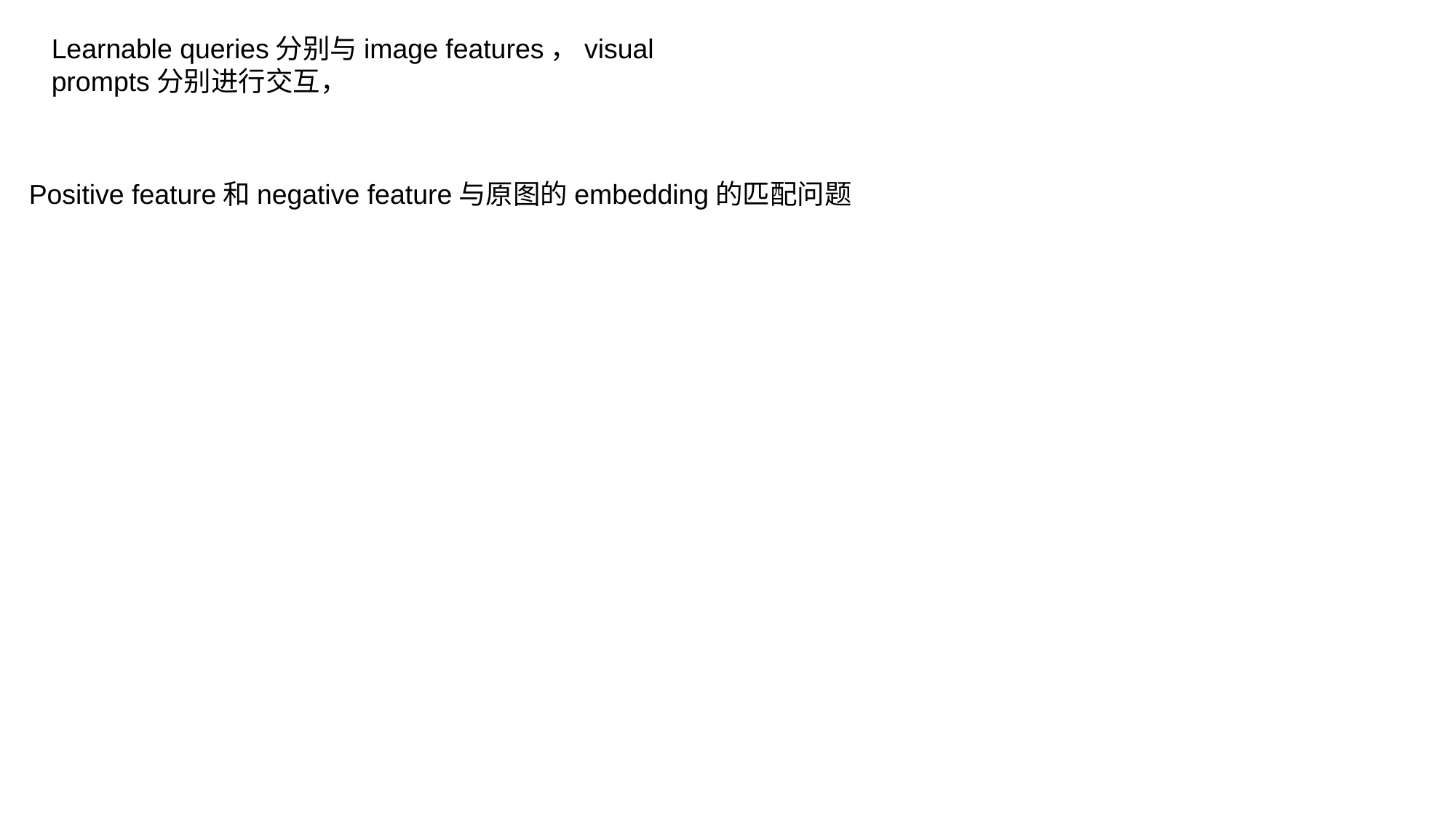

Learnable queries分别与image features，visual prompts分别进行交互，
Positive feature和negative feature与原图的embedding的匹配问题